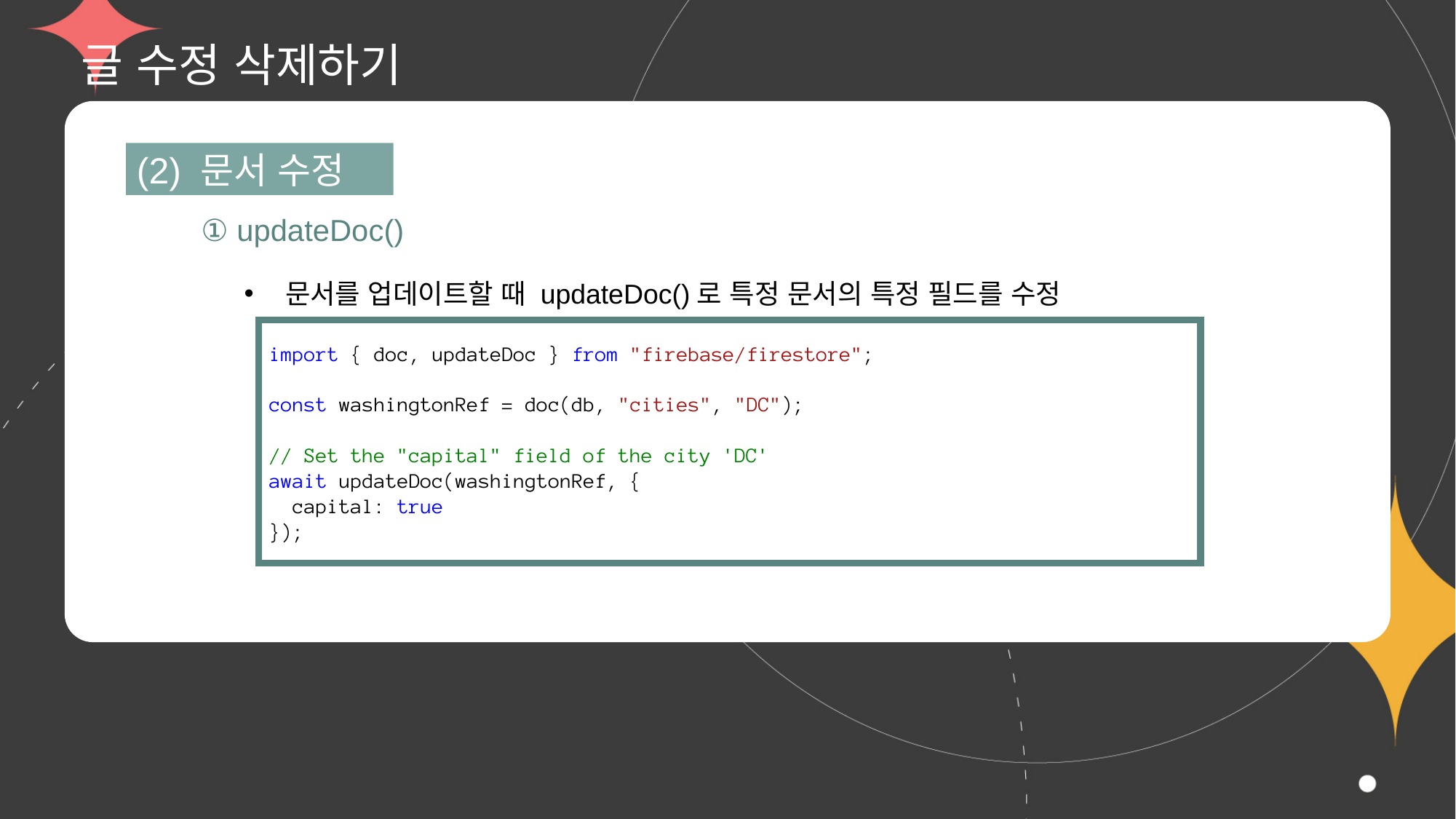

# 글 수정 삭제하기
(2) 문서 수정
① updateDoc()
문서를 업데이트할 때 updateDoc()로 특정 문서의 특정 필드를 수정
import { doc, updateDoc } from "firebase/firestore";
const washingtonRef = doc(db, "cities", "DC");
// Set the "capital" field of the city 'DC'
await updateDoc(washingtonRef, {
  capital: true
});